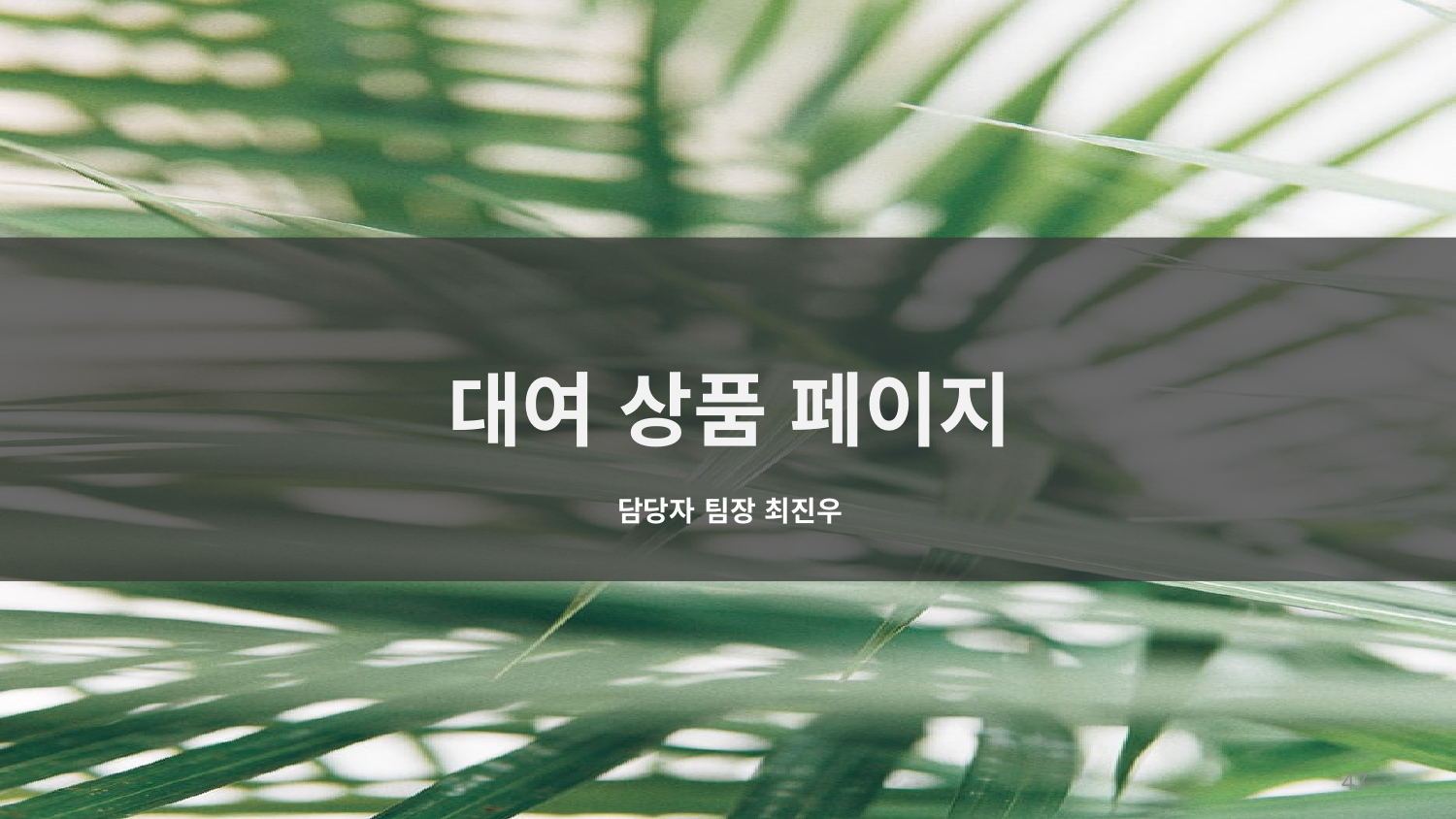

대여 상품 페이지
담당자 팀장 최진우
47